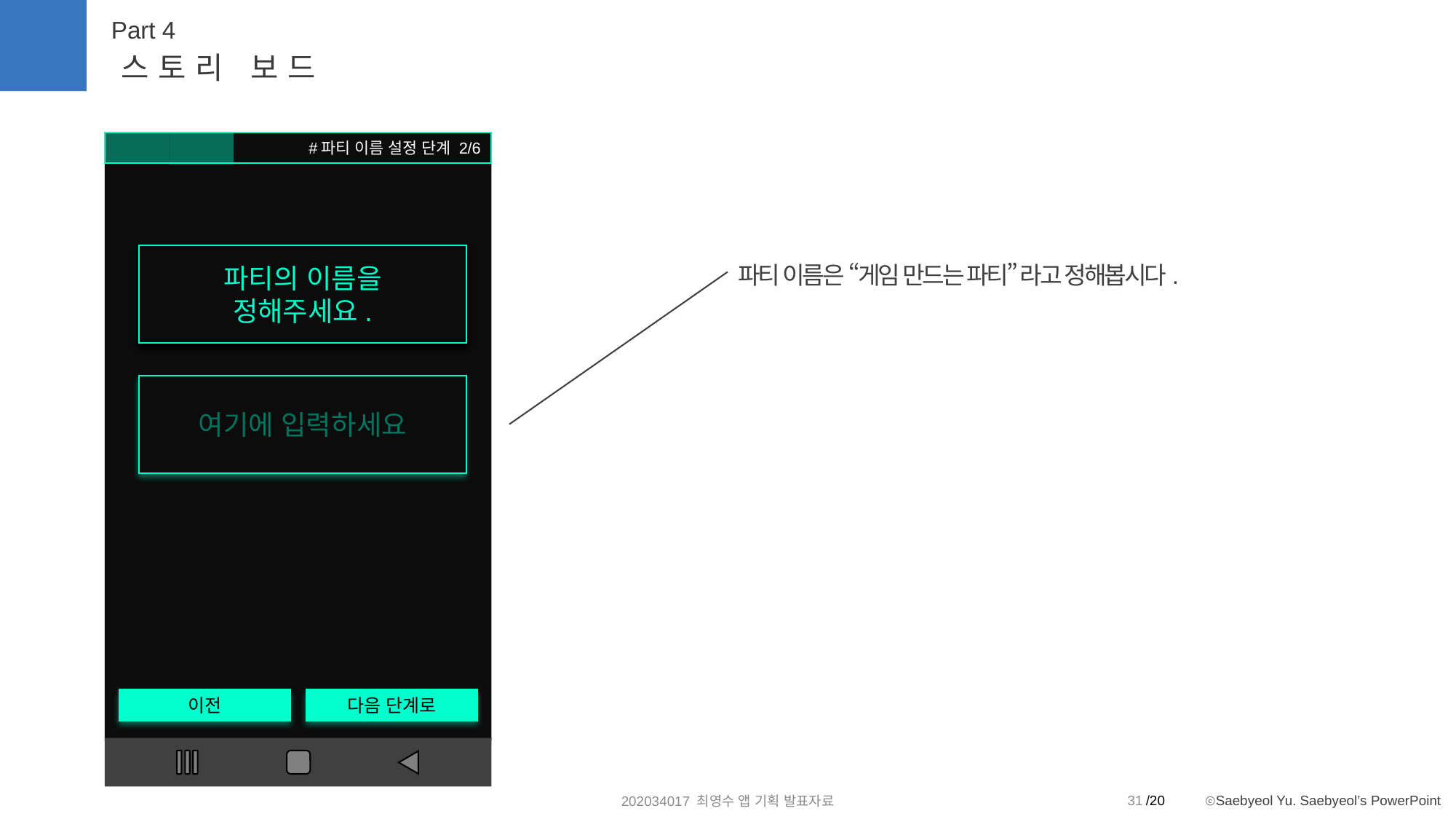

Part 4
스토리 보드

이전
다음 단계로

#파티 이름 설정 단계 2/6

파티의 이름을
정해주세요.
파티 이름은 “게임 만드는 파티” 라고 정해봅시다.
여기에 입력하세요
31
202034017 최영수 앱 기획 발표자료